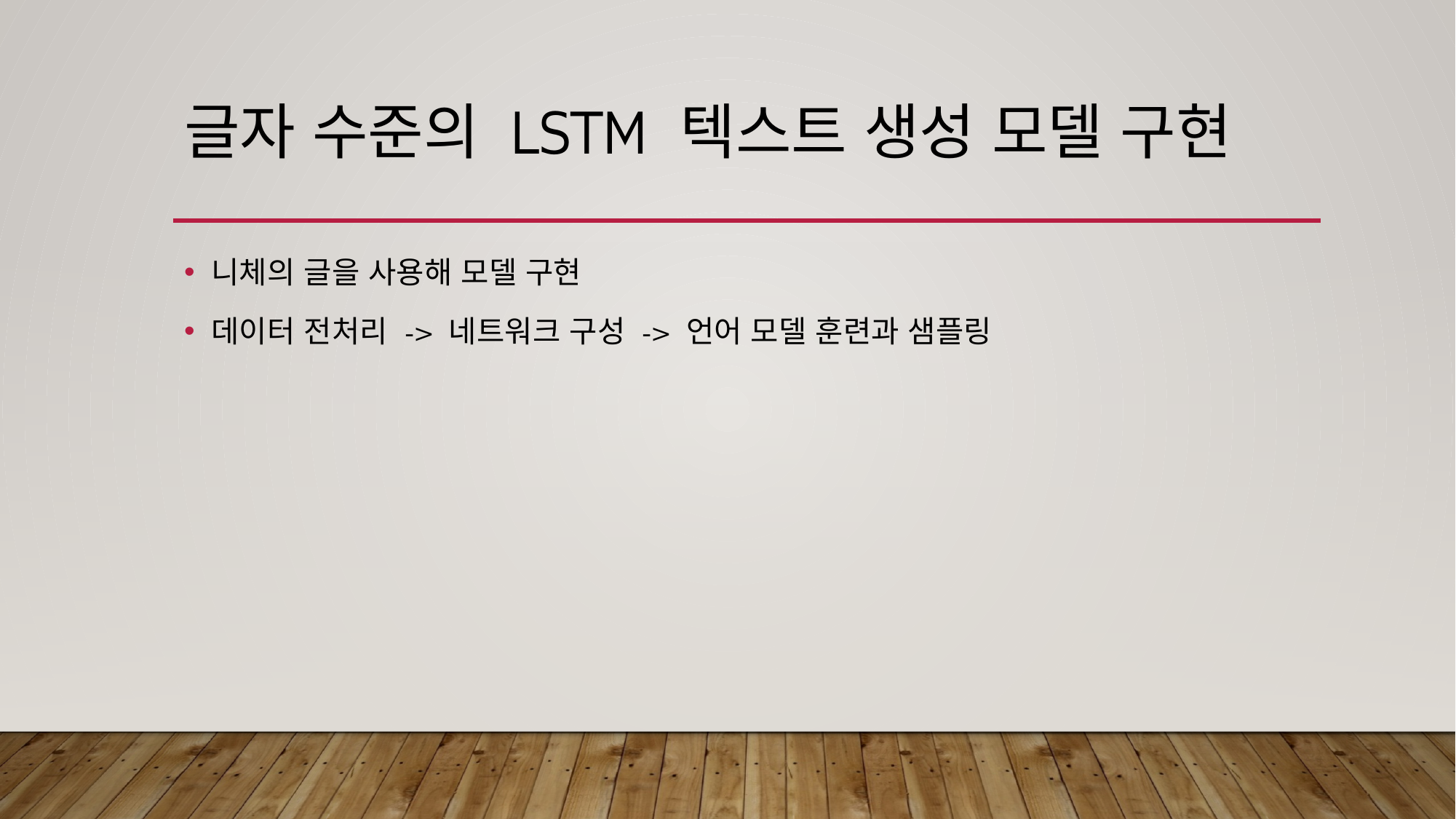

# 글자 수준의 LSTM 텍스트 생성 모델 구현
니체의 글을 사용해 모델 구현
데이터 전처리 -> 네트워크 구성 -> 언어 모델 훈련과 샘플링